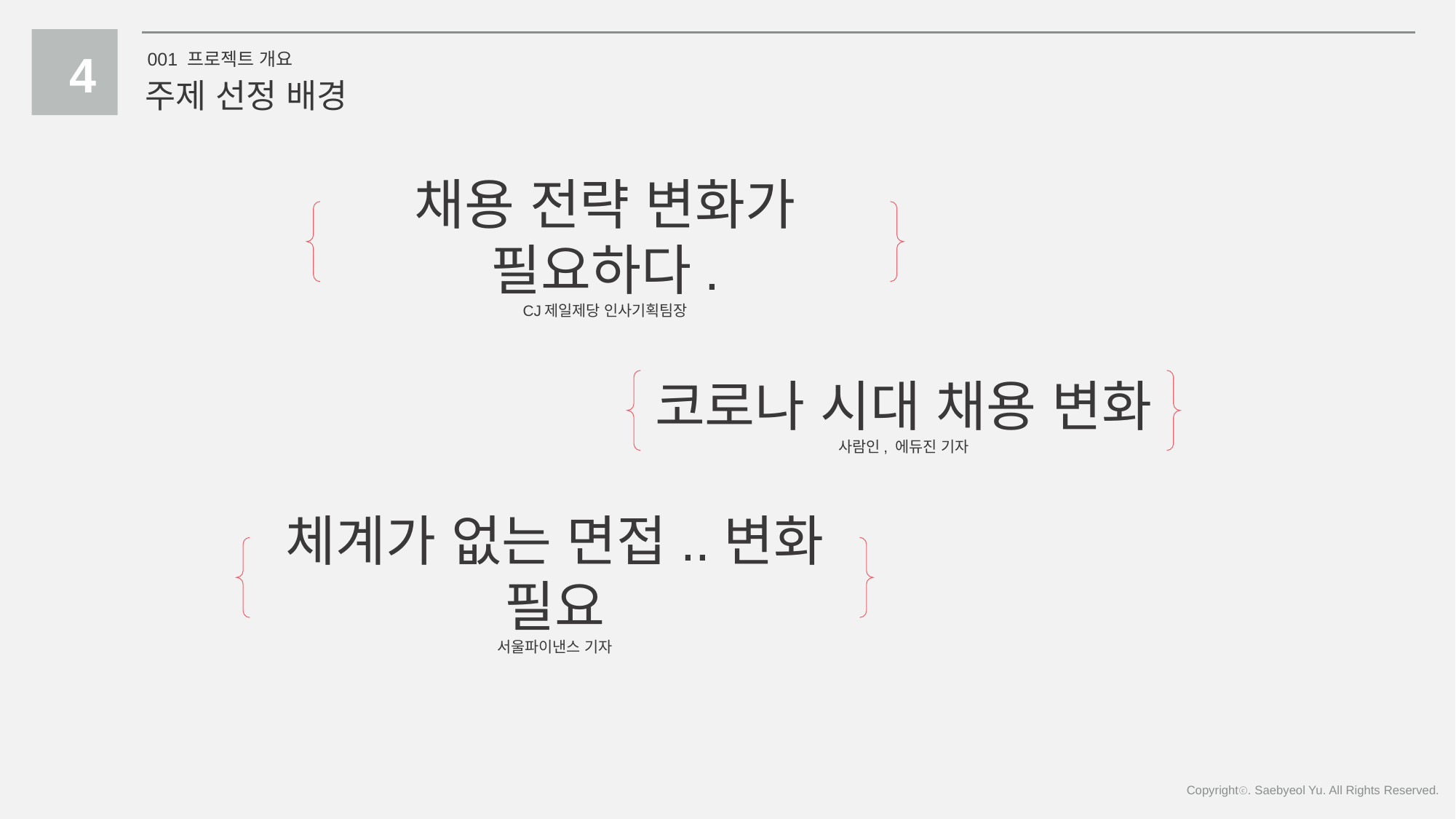

4
001 프로젝트 개요
주제 선정 배경
채용 전략 변화가 필요하다.
CJ제일제당 인사기획팀장
코로나 시대 채용 변화
사람인, 에듀진 기자
체계가 없는 면접..변화 필요
서울파이낸스 기자